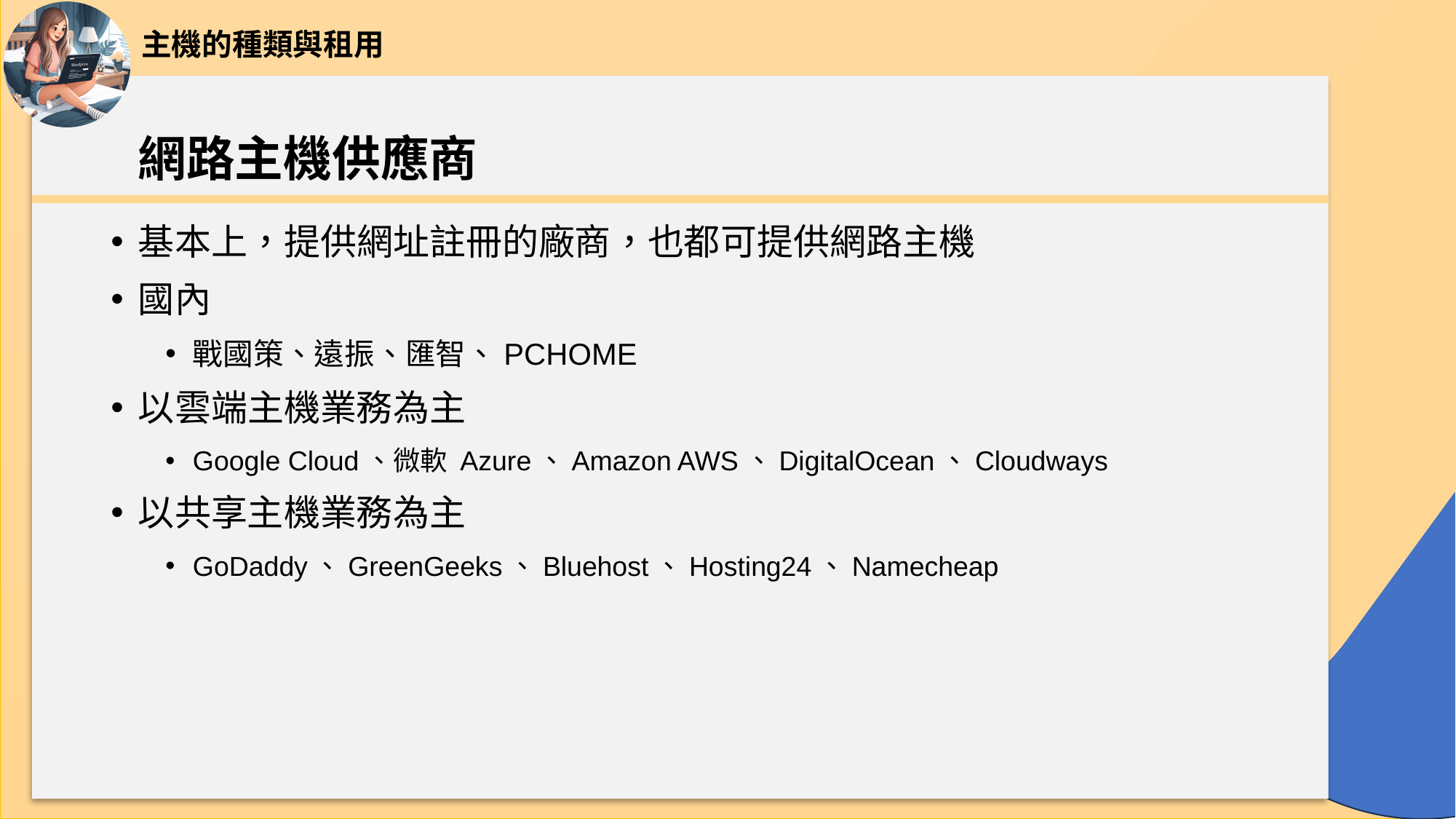

主機的種類與租用

# 網路主機供應商

基本上，提供網址註冊的廠商，也都可提供網路主機
國內
戰國策、遠振、匯智、PCHOME
以雲端主機業務為主
Google Cloud、微軟 Azure、Amazon AWS、DigitalOcean、Cloudways
以共享主機業務為主
GoDaddy、GreenGeeks、Bluehost、Hosting24、Namecheap
20